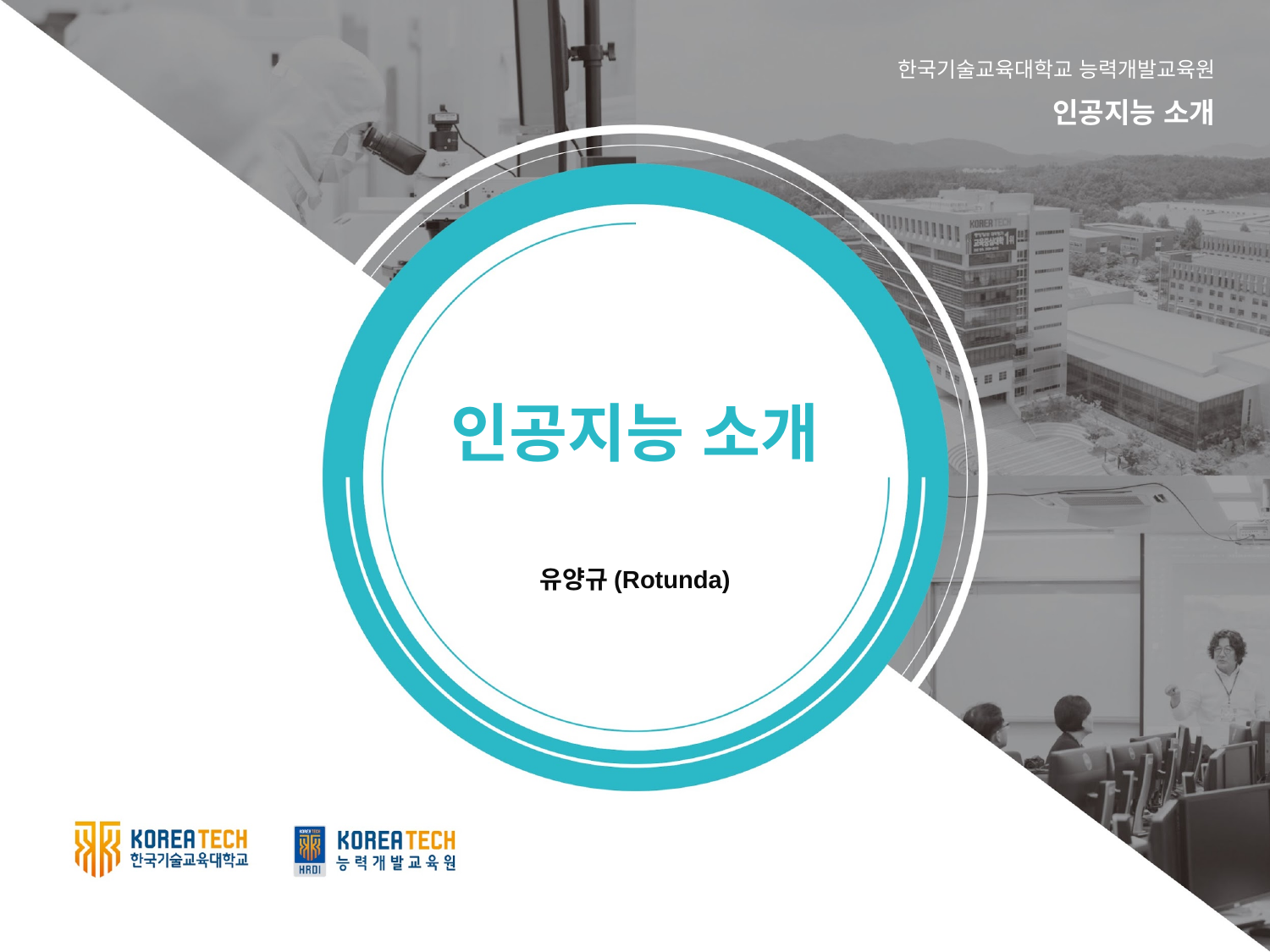

한국기술교육대학교 능력개발교육원
인공지능 소개
인공지능 소개
유양규(Rotunda)